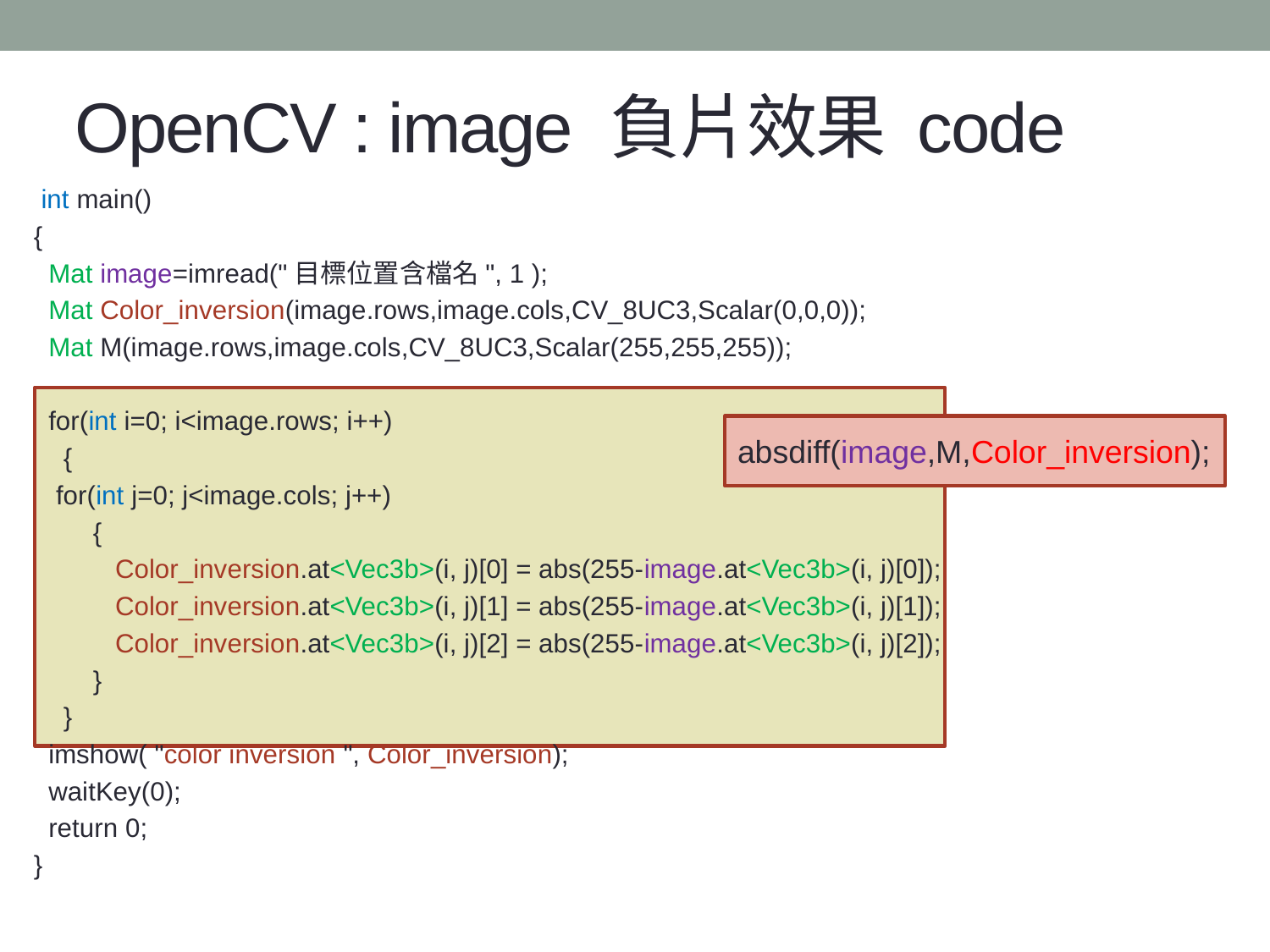

OpenCV : image 負片效果 code
 int main()
{
  Mat image=imread("目標位置含檔名", 1 );
  Mat Color_inversion(image.rows,image.cols,CV_8UC3,Scalar(0,0,0));
  Mat M(image.rows,image.cols,CV_8UC3,Scalar(255,255,255));

  for(int i=0; i<image.rows; i++)
    {
   for(int j=0; j<image.cols; j++)
        {
           Color_inversion.at<Vec3b>(i, j)[0] = abs(255-image.at<Vec3b>(i, j)[0]);
           Color_inversion.at<Vec3b>(i, j)[1] = abs(255-image.at<Vec3b>(i, j)[1]);
           Color_inversion.at<Vec3b>(i, j)[2] = abs(255-image.at<Vec3b>(i, j)[2]);
        }
    }
  imshow( "color inversion ", Color_inversion);
  waitKey(0);
  return 0;
}

absdiff(image,M,Color_inversion);